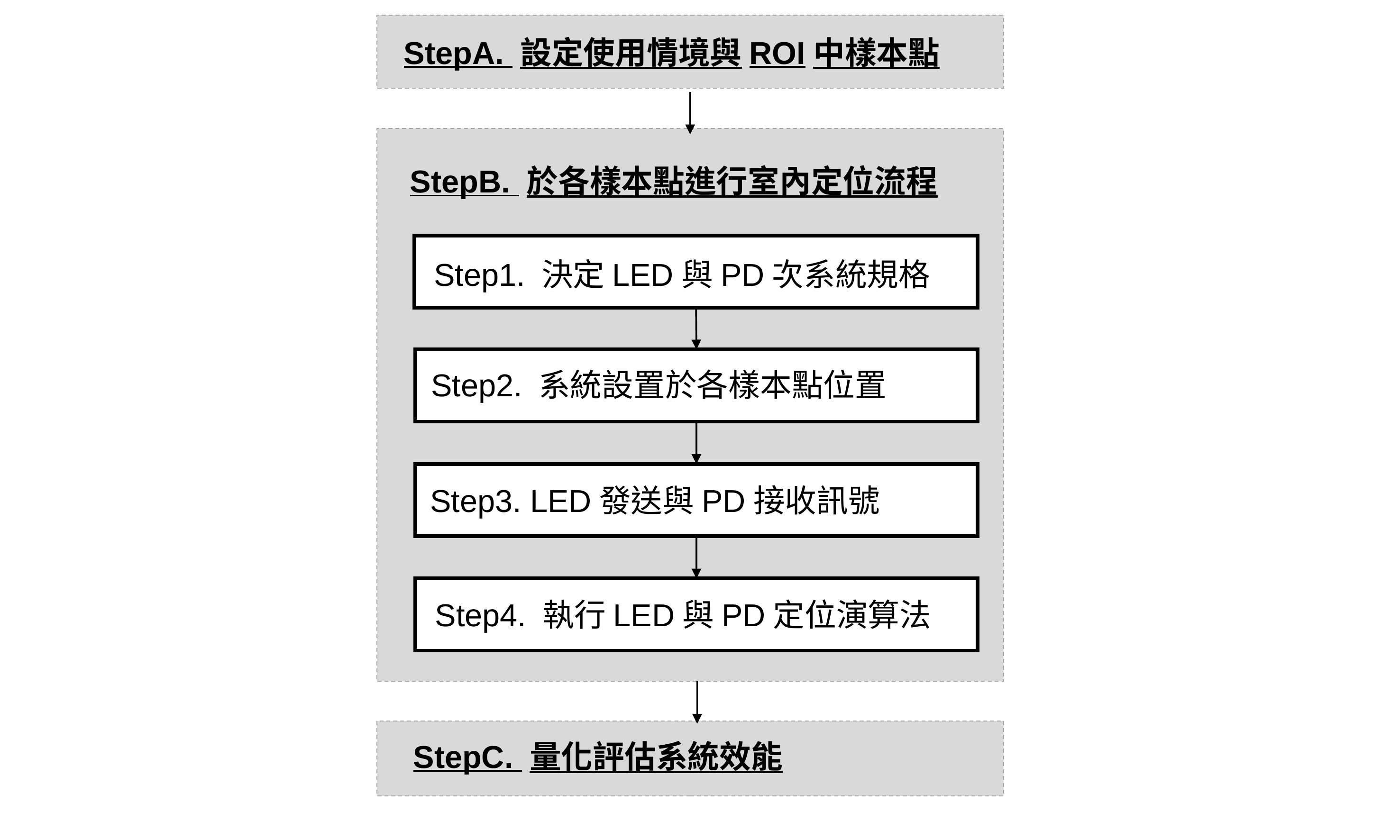

後處理方法（2.3章）

計算相對位置

StepA. 設定使用情境與ROI中樣本點

StepB. 於各樣本點進行室內定位流程

Step1. 決定LED與PD次系統規格

Step2. 系統設置於各樣本點位置

Step3. LED發送與PD接收訊號

Step4. 執行LED與PD定位演算法

StepC. 量化評估系統效能